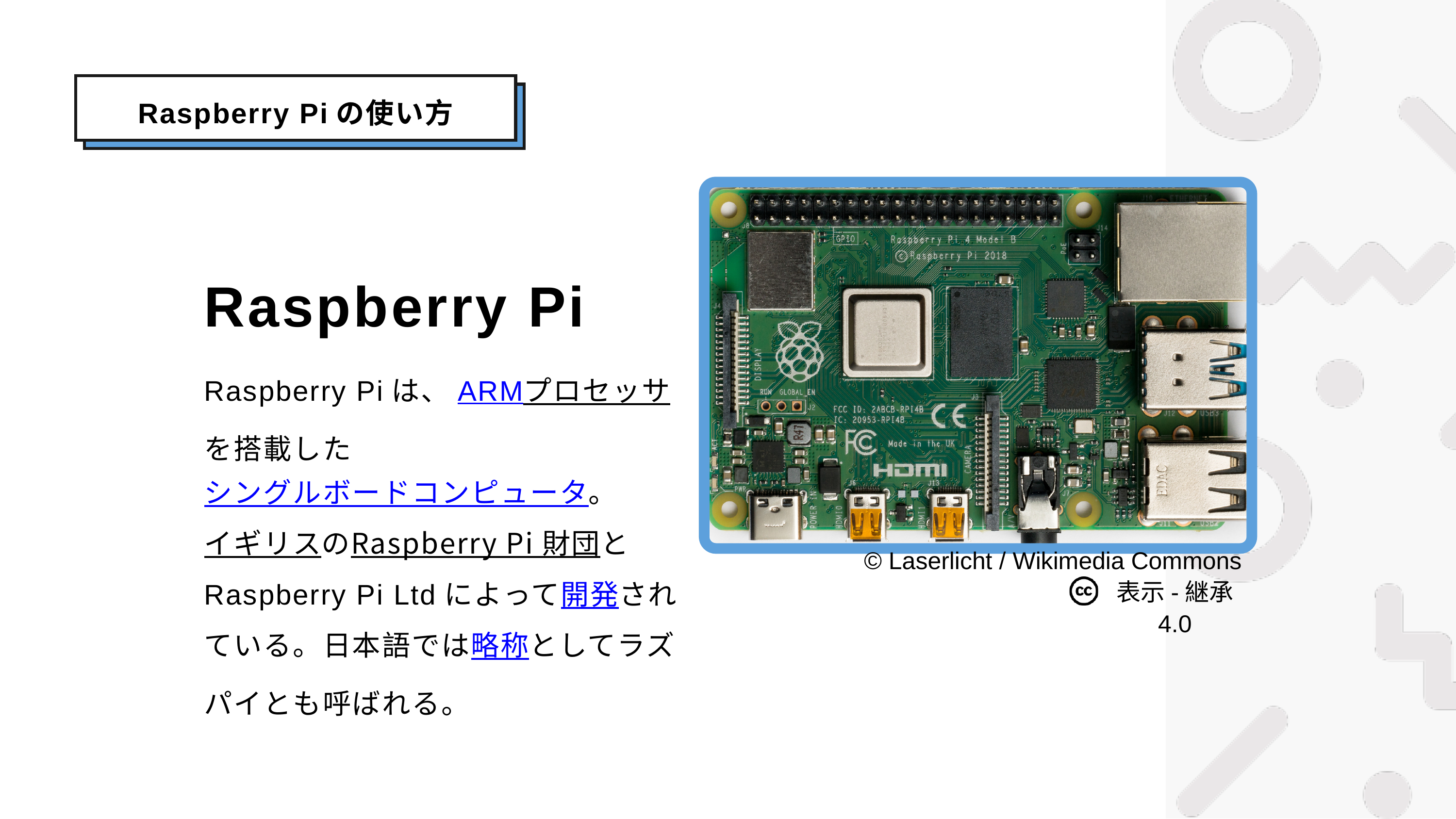

Raspberry Piの使い方

Raspberry Pi
Raspberry Piは、ARMプロセッサを搭載したシングルボードコンピュータ。イギリスのRaspberry Pi 財団とRaspberry Pi Ltdによって開発されている。日本語では略称としてラズパイとも呼ばれる。
©️ Laserlicht / Wikimedia Commons
表示-継承 4.0